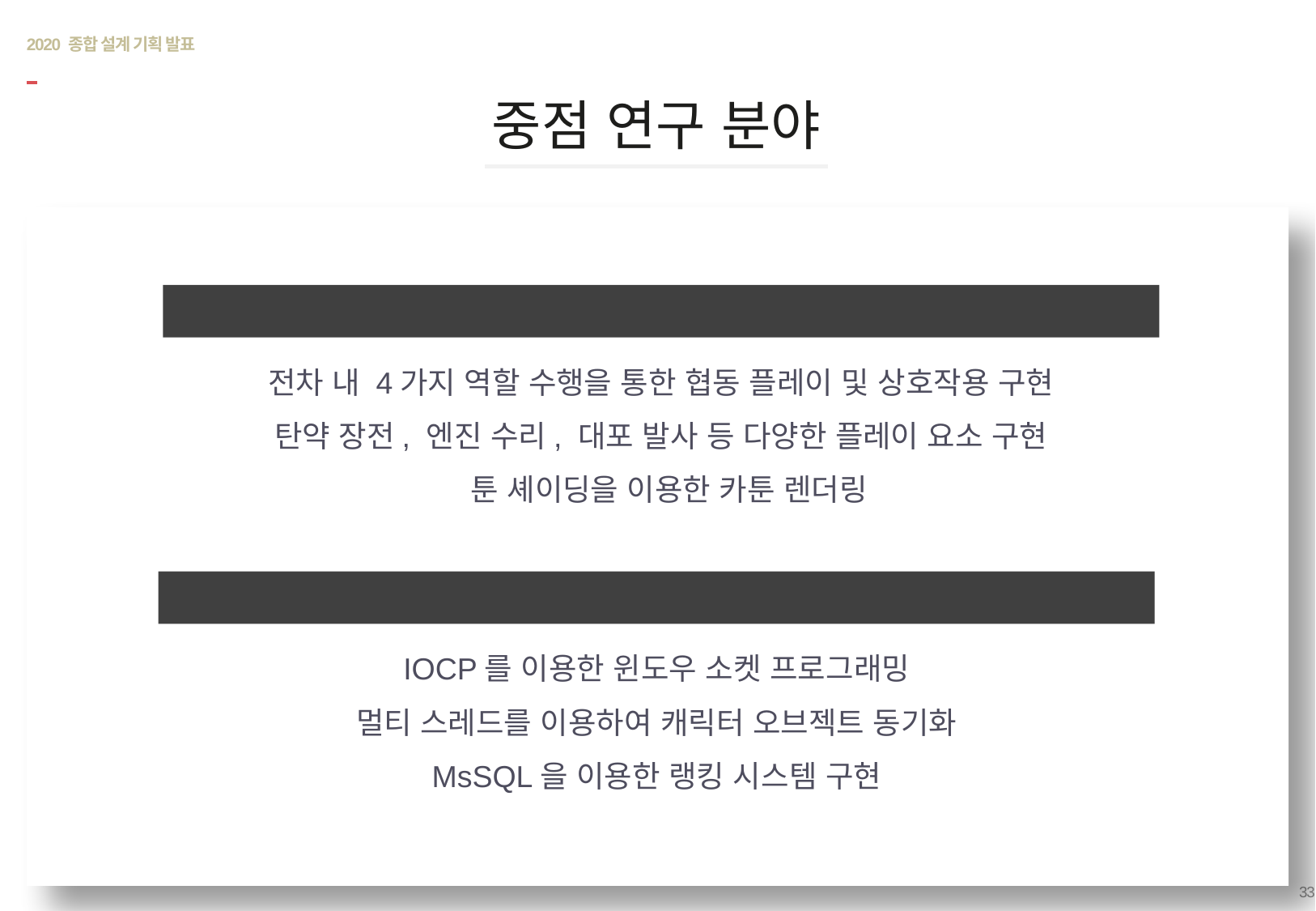

# 2020 종합 설계 기획 발표
중점 연구 분야

클라이언트
전차 내 4가지 역할 수행을 통한 협동 플레이 및 상호작용 구현
탄약 장전, 엔진 수리, 대포 발사 등 다양한 플레이 요소 구현
 툰 셰이딩을 이용한 카툰 렌더링
서버
IOCP를 이용한 윈도우 소켓 프로그래밍
멀티 스레드를 이용하여 캐릭터 오브젝트 동기화
MsSQL을 이용한 랭킹 시스템 구현
33